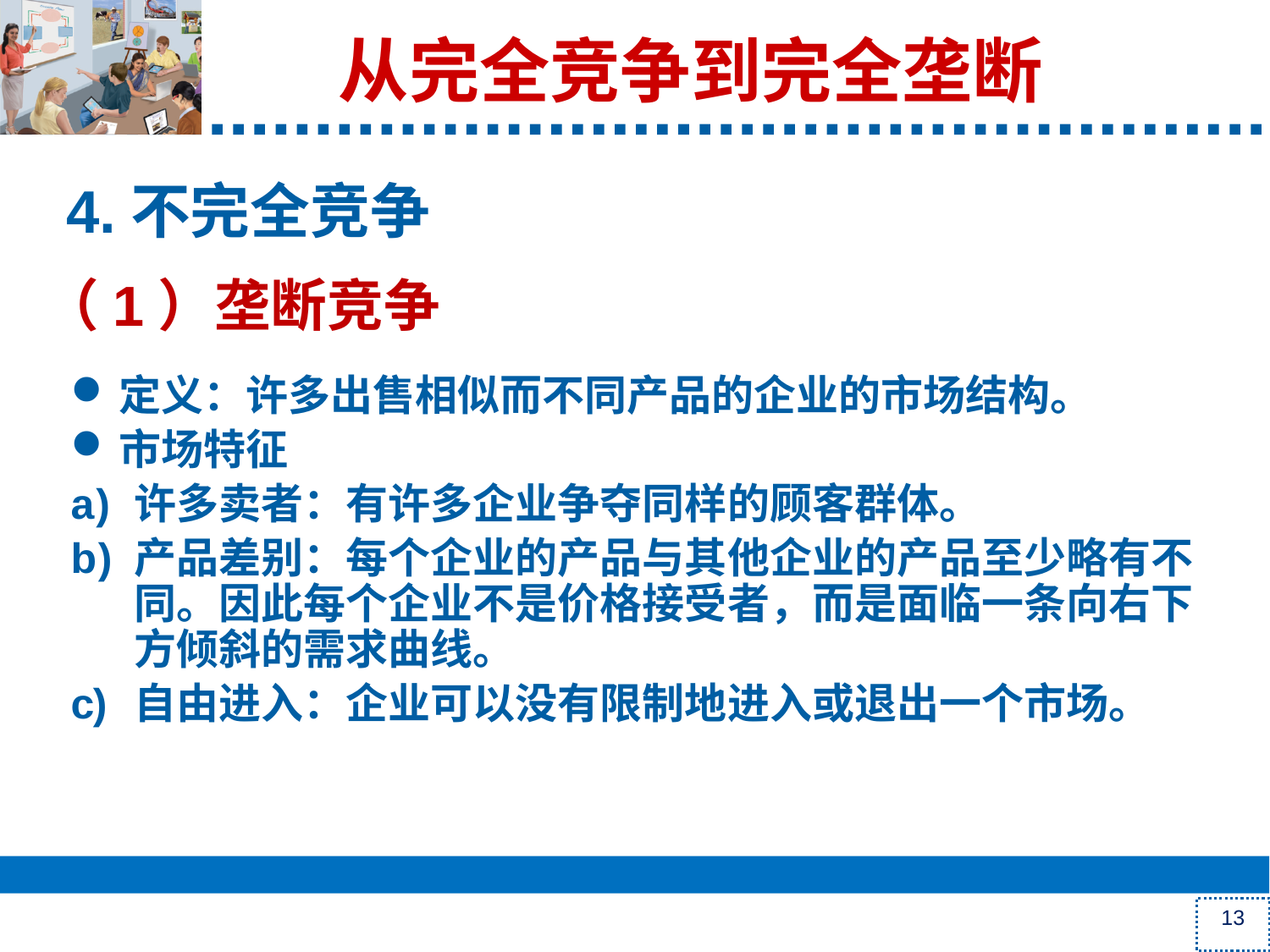

# 从完全竞争到完全垄断

4.不完全竞争
（1）垄断竞争
定义：许多出售相似而不同产品的企业的市场结构。
市场特征
许多卖者：有许多企业争夺同样的顾客群体。
产品差别：每个企业的产品与其他企业的产品至少略有不同。因此每个企业不是价格接受者，而是面临一条向右下方倾斜的需求曲线。
自由进入：企业可以没有限制地进入或退出一个市场。

13